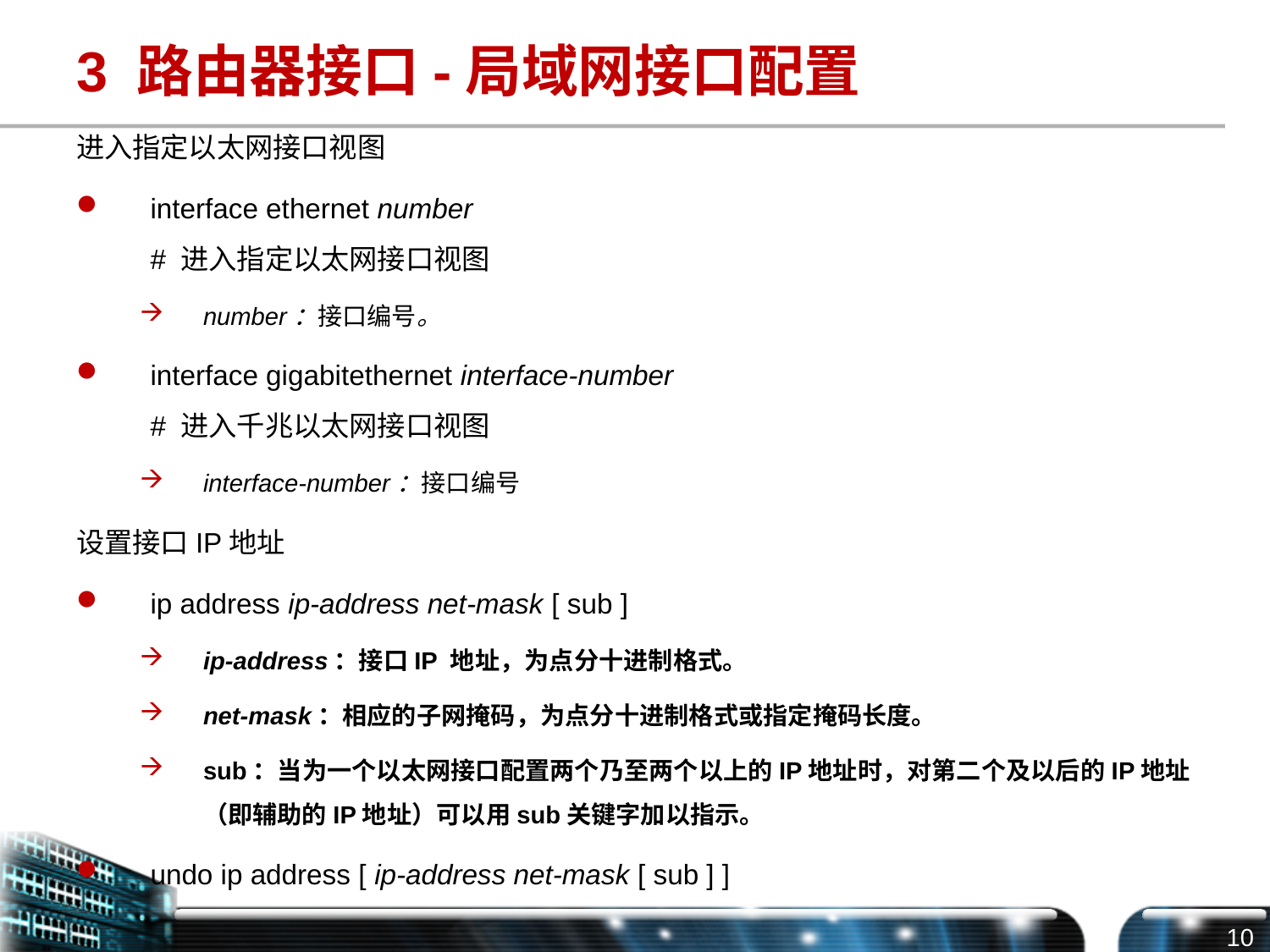

# 3 路由器接口-局域网接口配置
进入指定以太网接口视图
interface ethernet number
# 进入指定以太网接口视图
number：接口编号。
interface gigabitethernet interface-number
# 进入千兆以太网接口视图
interface-number：接口编号
设置接口IP地址
ip address ip-address net-mask [ sub ]
ip-address：接口IP 地址，为点分十进制格式。
net-mask：相应的子网掩码，为点分十进制格式或指定掩码长度。
sub：当为一个以太网接口配置两个乃至两个以上的IP地址时，对第二个及以后的IP地址（即辅助的IP地址）可以用sub关键字加以指示。
undo ip address [ ip-address net-mask [ sub ] ]